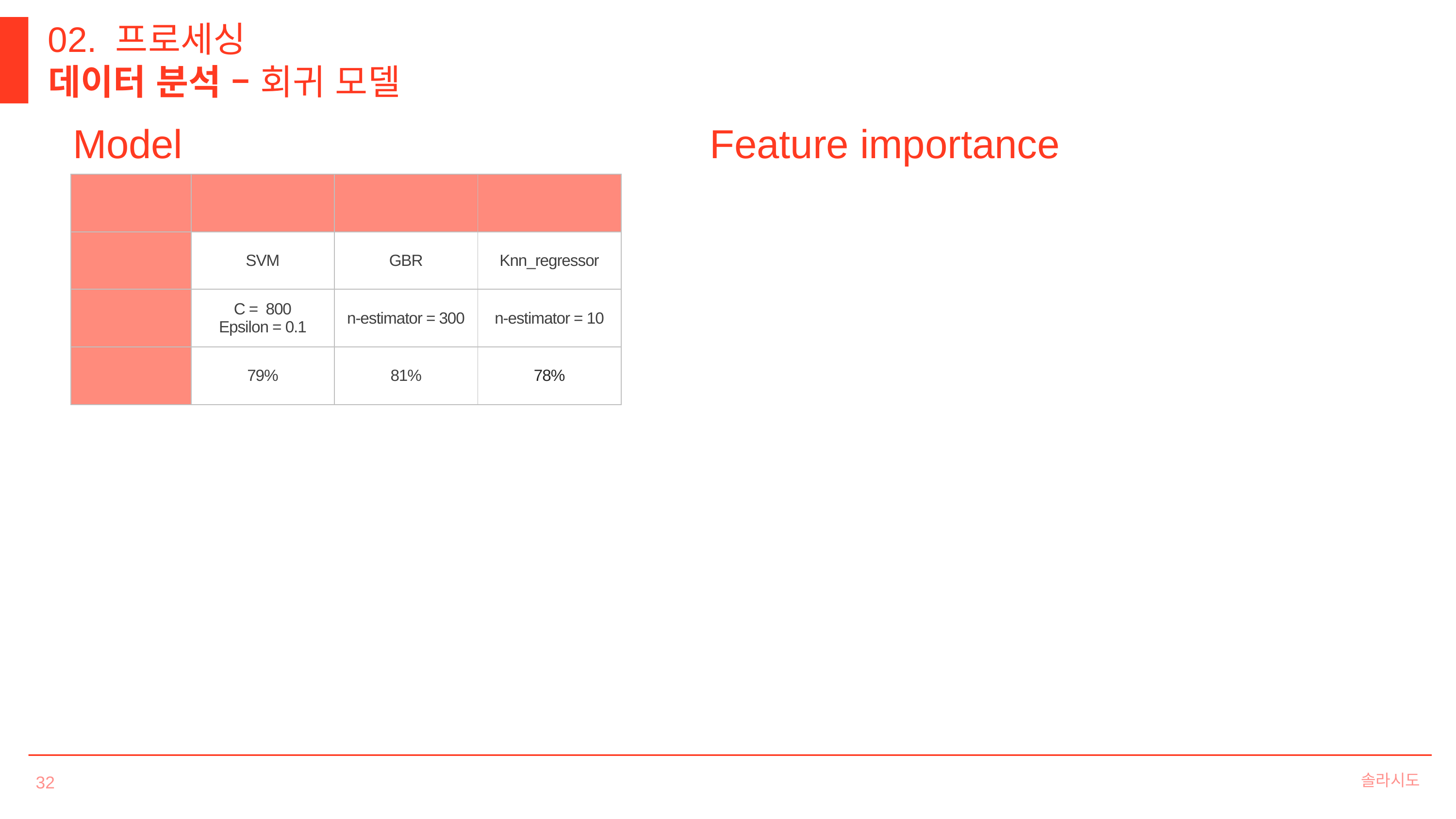

02. 프로세싱
데이터 분석 – 회귀 모델
Feature importance
Model
| Argument | Model 1 | Model 2 | Model 3 |
| --- | --- | --- | --- |
| Model | SVM | GBR | Knn\_regressor |
| Parameter | C = 800 Epsilon = 0.1 | n-estimator = 300 | n-estimator = 10 |
| Past history | 79% | 81% | 78% |

솔라시도
32